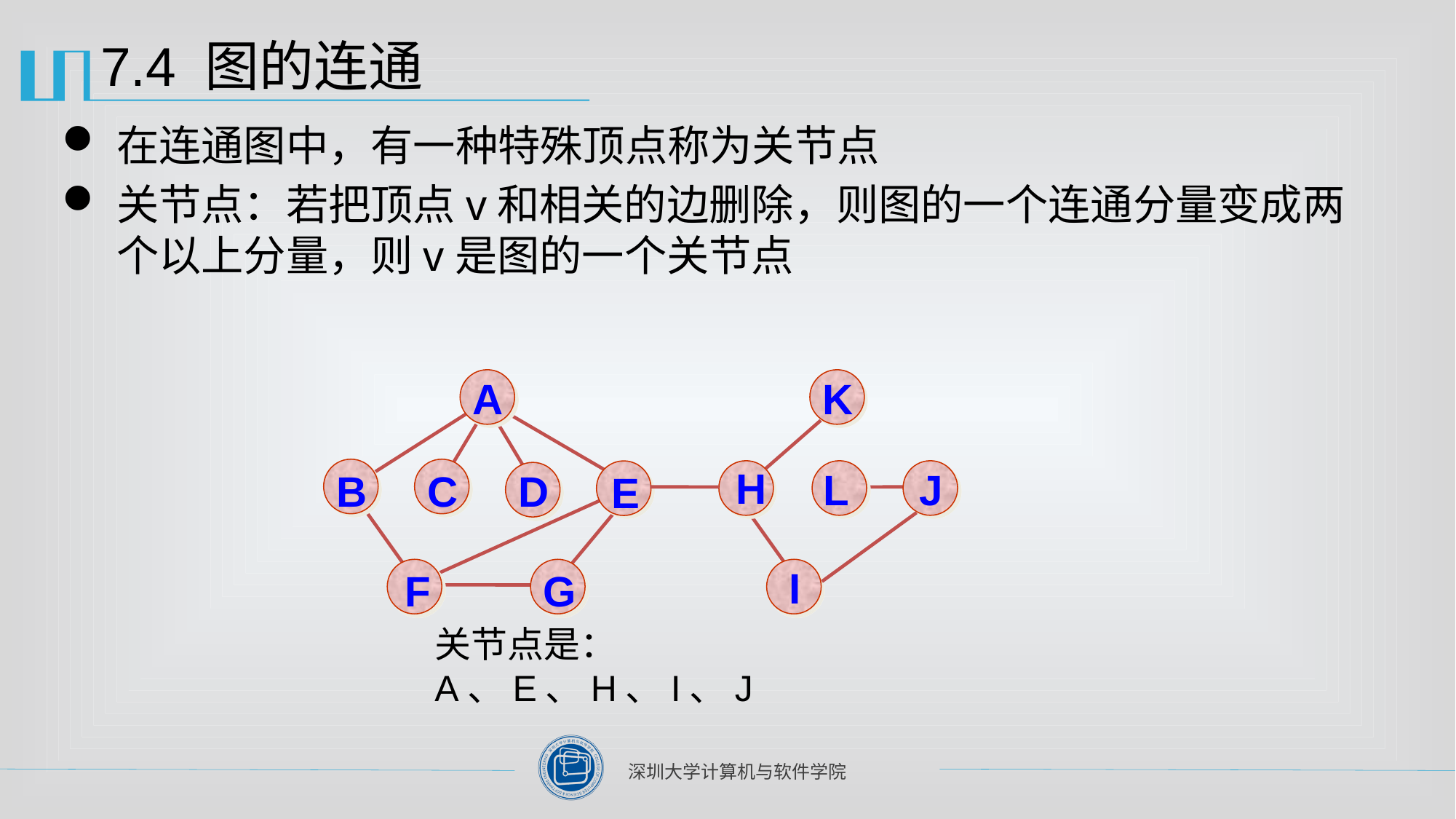

# 7.4 图的连通
在连通图中，有一种特殊顶点称为关节点
关节点：若把顶点v和相关的边删除，则图的一个连通分量变成两个以上分量，则v是图的一个关节点

A
K

H
L
J

B

C
D

E

I

F

G

关节点是：A、E、H、I、J
86